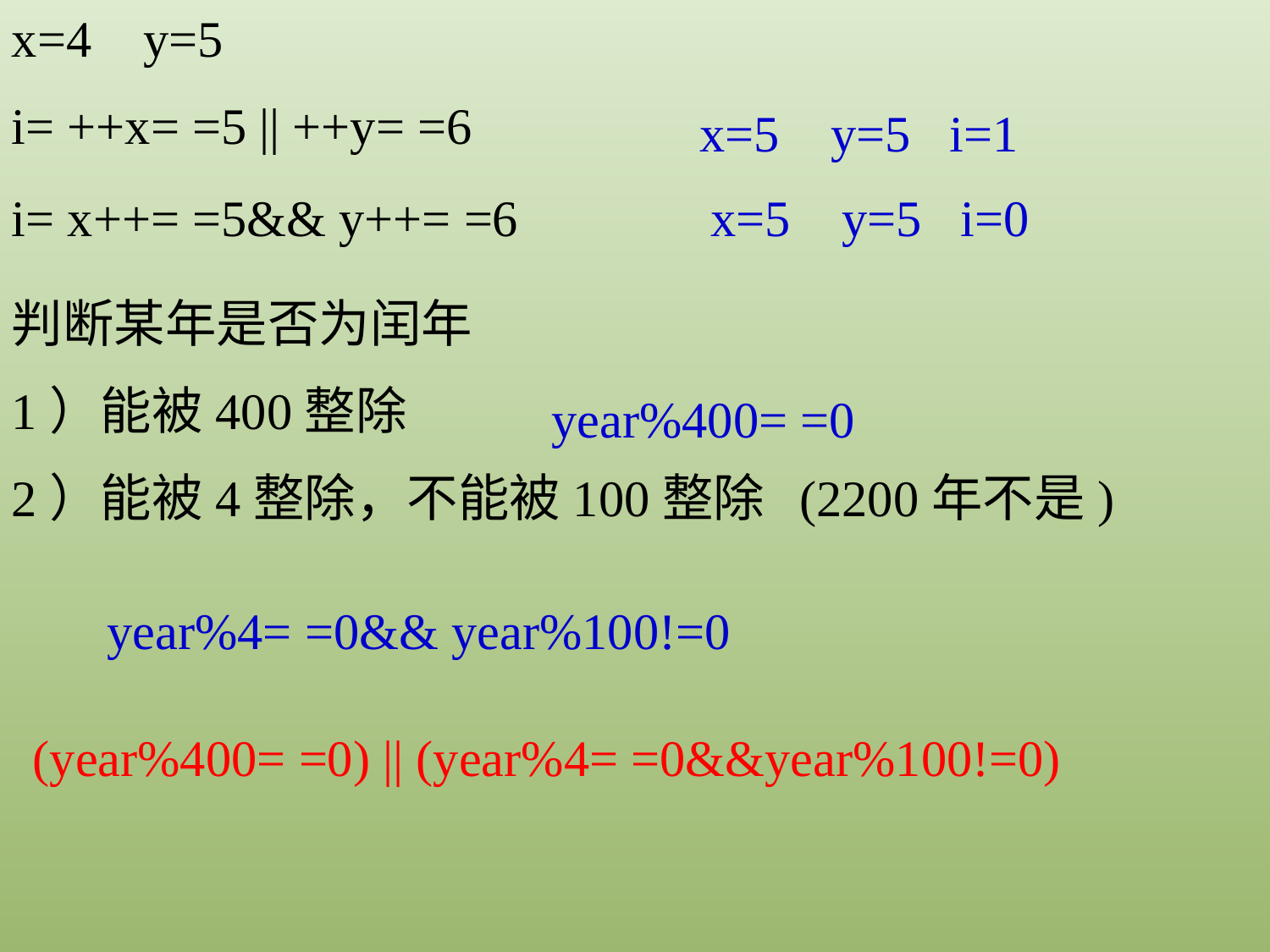

x=4    y=5
i= ++x= =5 || ++y= =6
x=5    y=5   i=1
i= x++= =5&& y++= =6
x=5    y=5   i=0
判断某年是否为闰年
1）能被400整除
2）能被4整除，不能被100整除  (2200年不是)
year%400= =0
year%4= =0&& year%100!=0
(year%400= =0) || (year%4= =0&&year%100!=0)
66